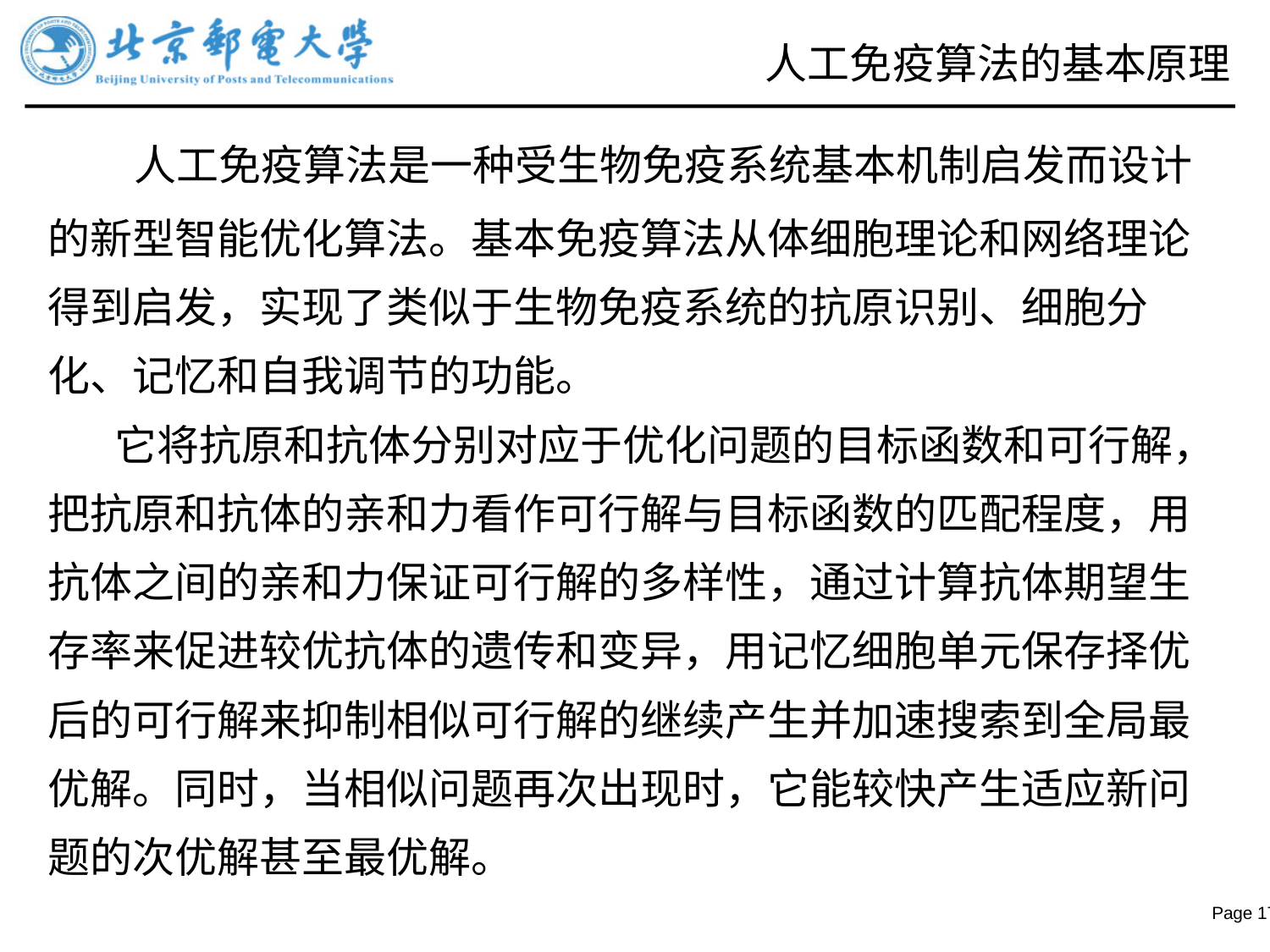

# 人工免疫算法的基本原理
     人工免疫算法是一种受生物免疫系统基本机制启发而设计的新型智能优化算法。基本免疫算法从体细胞理论和网络理论得到启发，实现了类似于生物免疫系统的抗原识别、细胞分化、记忆和自我调节的功能。
      它将抗原和抗体分别对应于优化问题的目标函数和可行解，把抗原和抗体的亲和力看作可行解与目标函数的匹配程度，用抗体之间的亲和力保证可行解的多样性，通过计算抗体期望生存率来促进较优抗体的遗传和变异，用记忆细胞单元保存择优后的可行解来抑制相似可行解的继续产生并加速搜索到全局最优解。同时，当相似问题再次出现时，它能较快产生适应新问题的次优解甚至最优解。